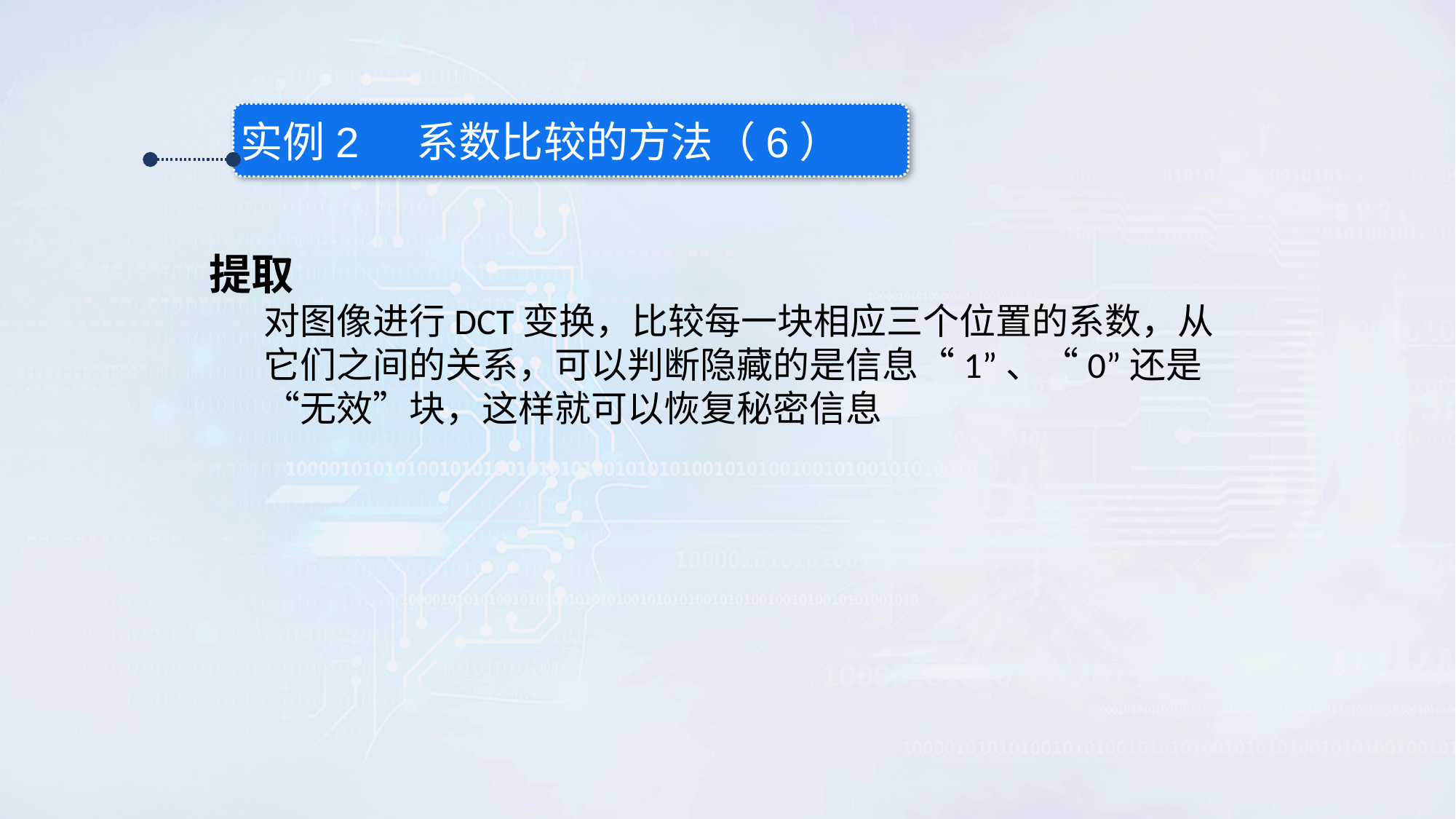

实例2    系数比较的方法（6）
提取
对图像进行DCT变换，比较每一块相应三个位置的系数，从它们之间的关系，可以判断隐藏的是信息“1”、“0”还是“无效”块，这样就可以恢复秘密信息